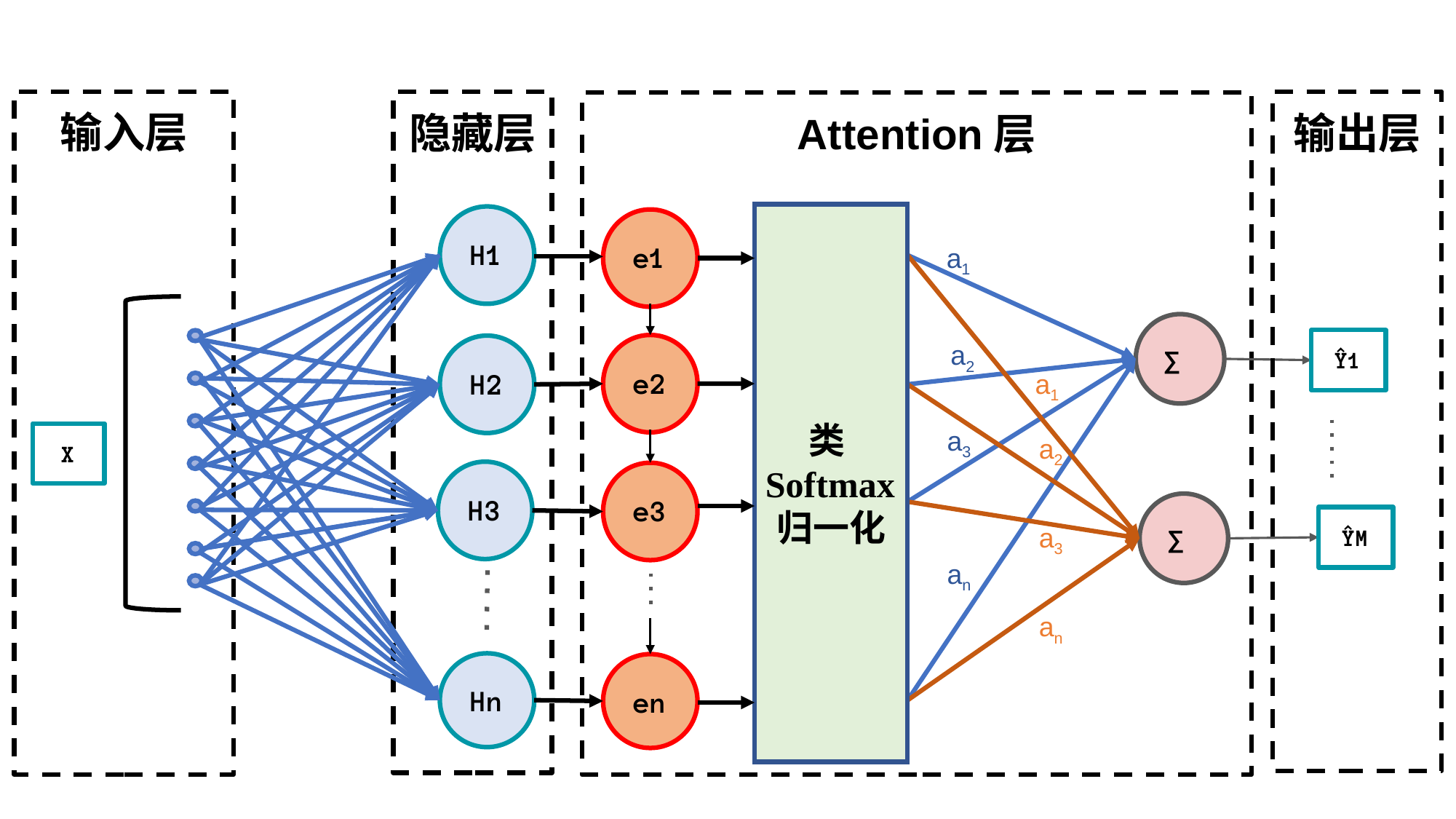

输入层
隐藏层
输出层
Attention层
类Softmax归一化
H1
e1
a1

∑
Ŷ1

a2
e2
H2
a1

a3
X
a2

H3
e3
∑

ŶM
a3

an

an
Hn
en